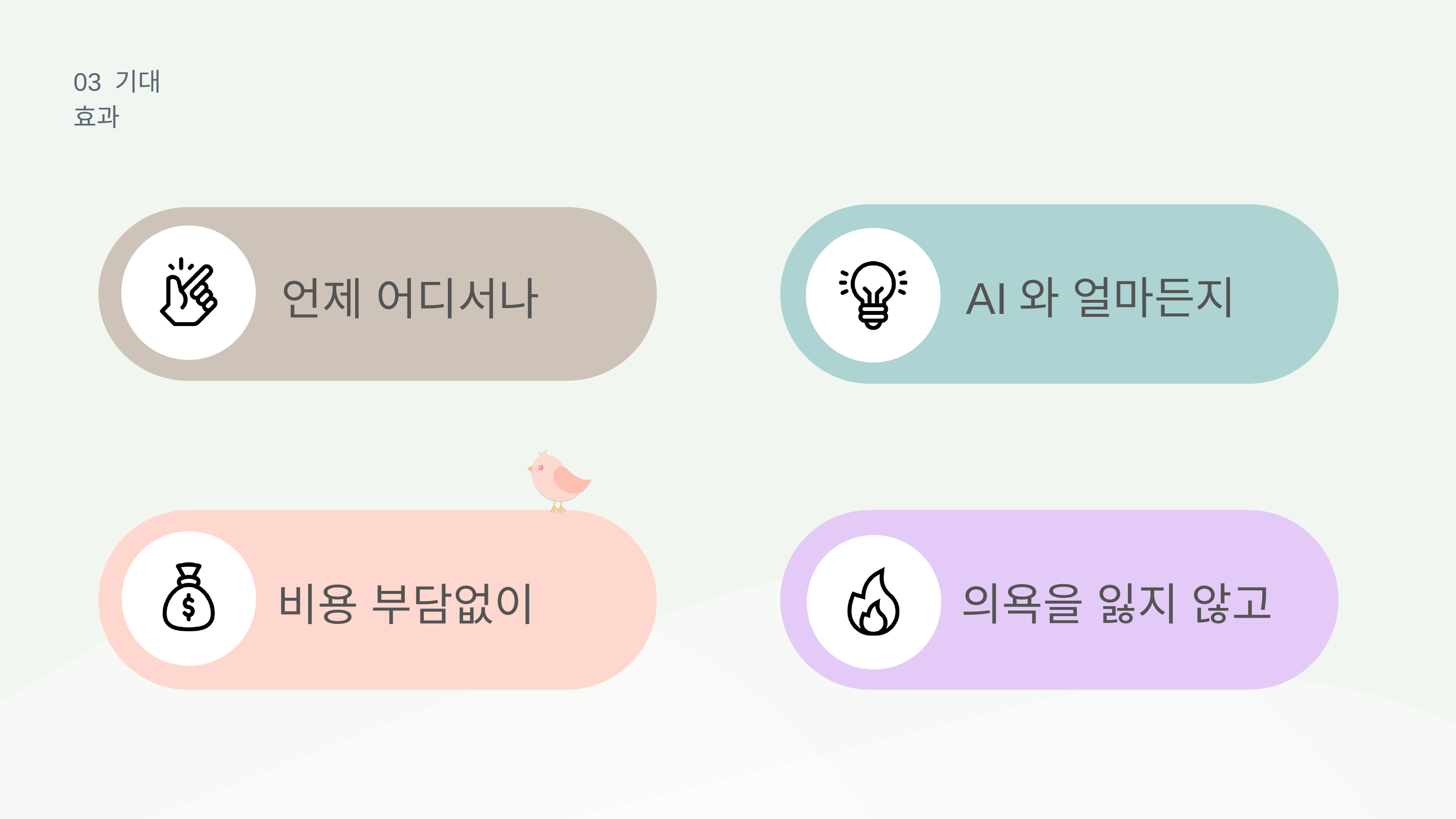

03 기대 효과

AI와 얼마든지
언제 어디서나

의욕을 잃지 않고
비용 부담없이